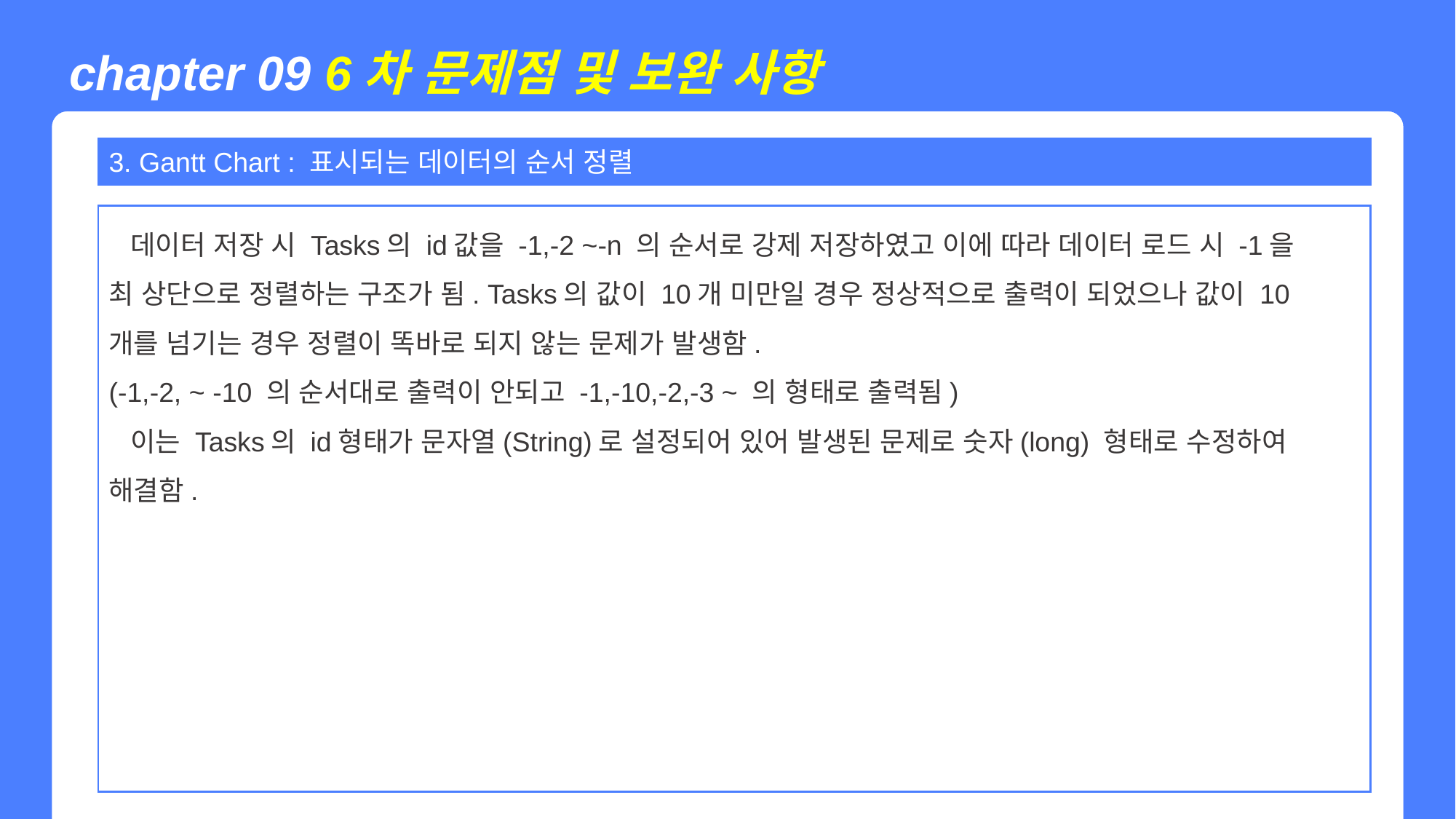

chapter 09 6차 문제점 및 보완 사항
3. Gantt Chart : 표시되는 데이터의 순서 정렬
  데이터 저장 시 Tasks의 id값을 -1,-2 ~-n 의 순서로 강제 저장하였고 이에 따라 데이터 로드 시 -1을
최 상단으로 정렬하는 구조가 됨. Tasks의 값이 10개 미만일 경우 정상적으로 출력이 되었으나 값이 10
개를 넘기는 경우 정렬이 똑바로 되지 않는 문제가 발생함.
(-1,-2, ~ -10 의 순서대로 출력이 안되고 -1,-10,-2,-3 ~ 의 형태로 출력됨)
  이는 Tasks의 id형태가 문자열(String)로 설정되어 있어 발생된 문제로 숫자(long) 형태로 수정하여
해결함.